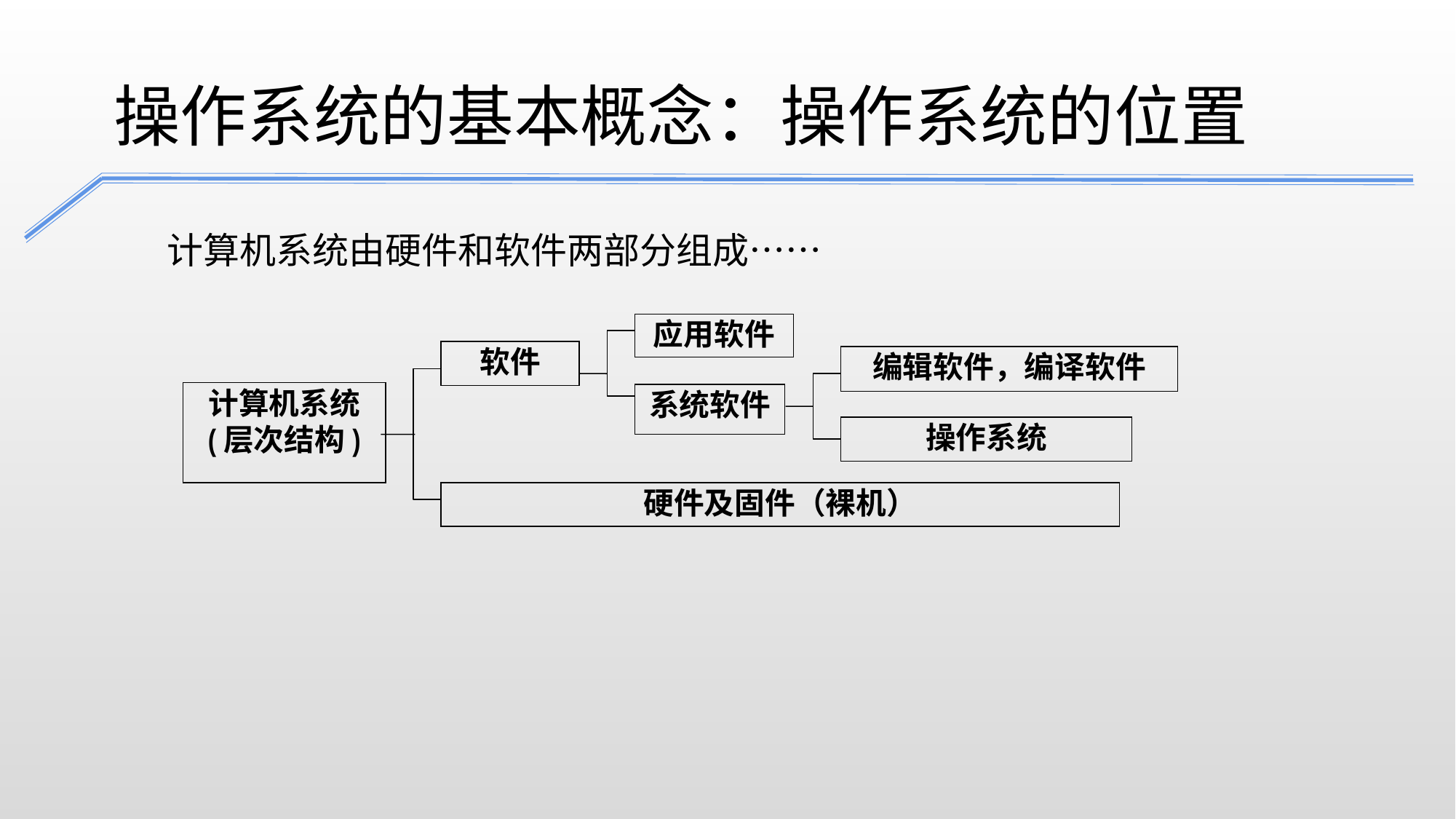

操作系统的基本概念：操作系统的位置
计算机系统由硬件和软件两部分组成……
应用软件

软件
编辑软件，编译软件

计算机系统
(层次结构)
系统软件

操作系统

硬件及固件（裸机）